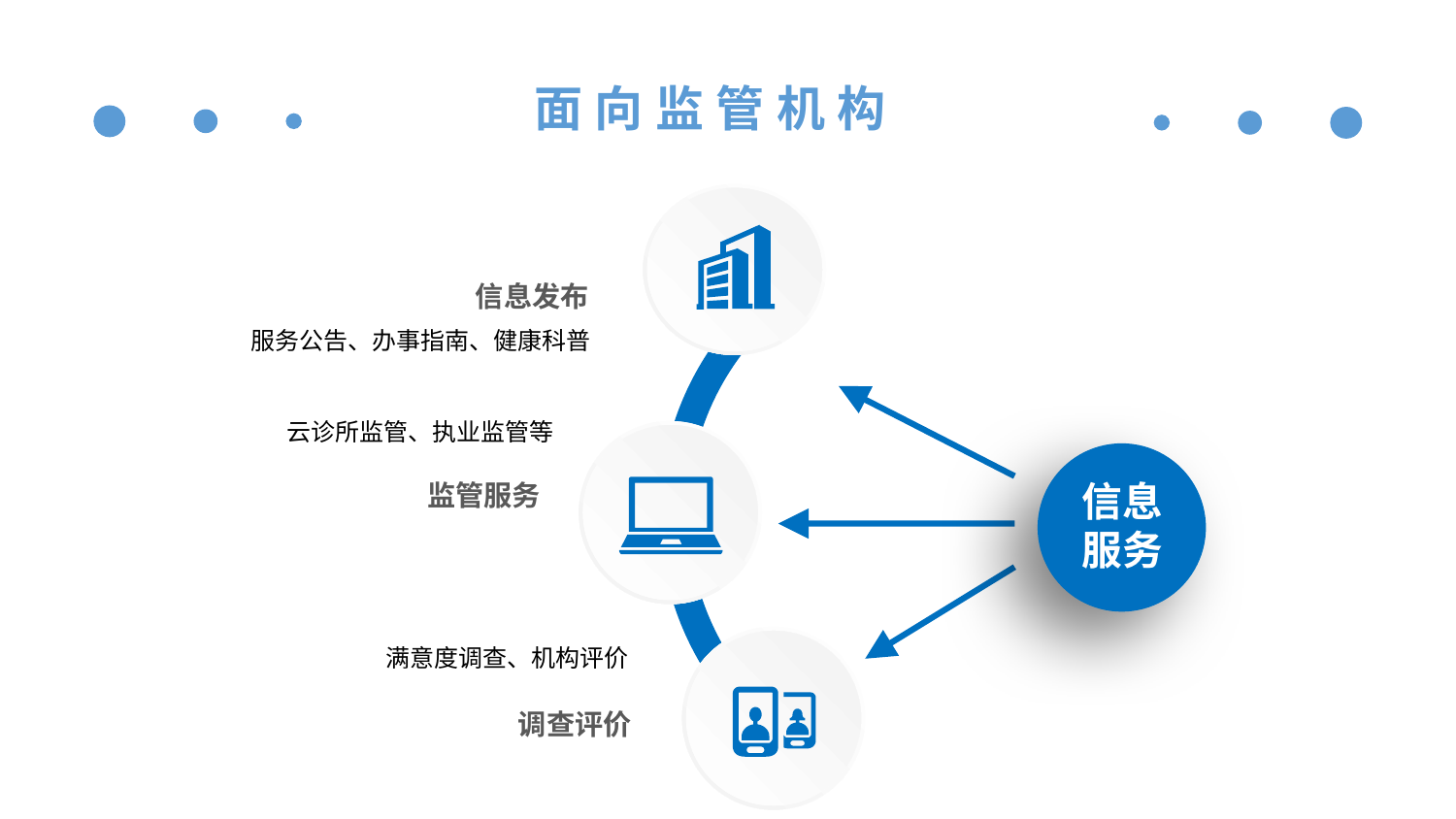

面向监管机构

信息发布
服务公告、办事指南、健康科普

云诊所监管、执业监管等

信息
服务
监管服务

满意度调查、机构评价
调查评价